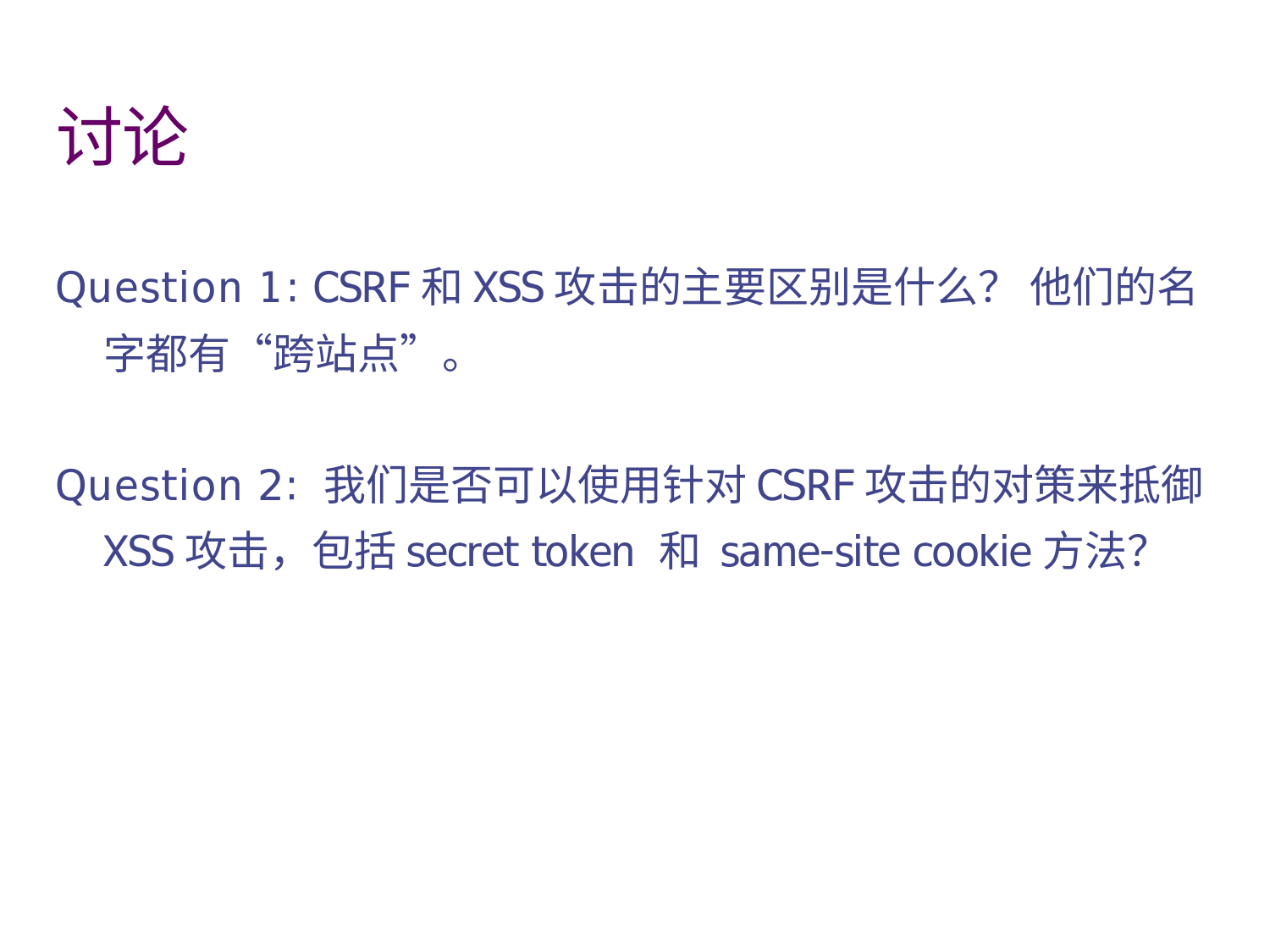

# 讨论
Question 1: CSRF和XSS攻击的主要区别是什么？ 他们的名字都有“跨站点”。

Question 2: 我们是否可以使用针对CSRF攻击的对策来抵御XSS攻击，包括secret token 和 same-site cookie方法？